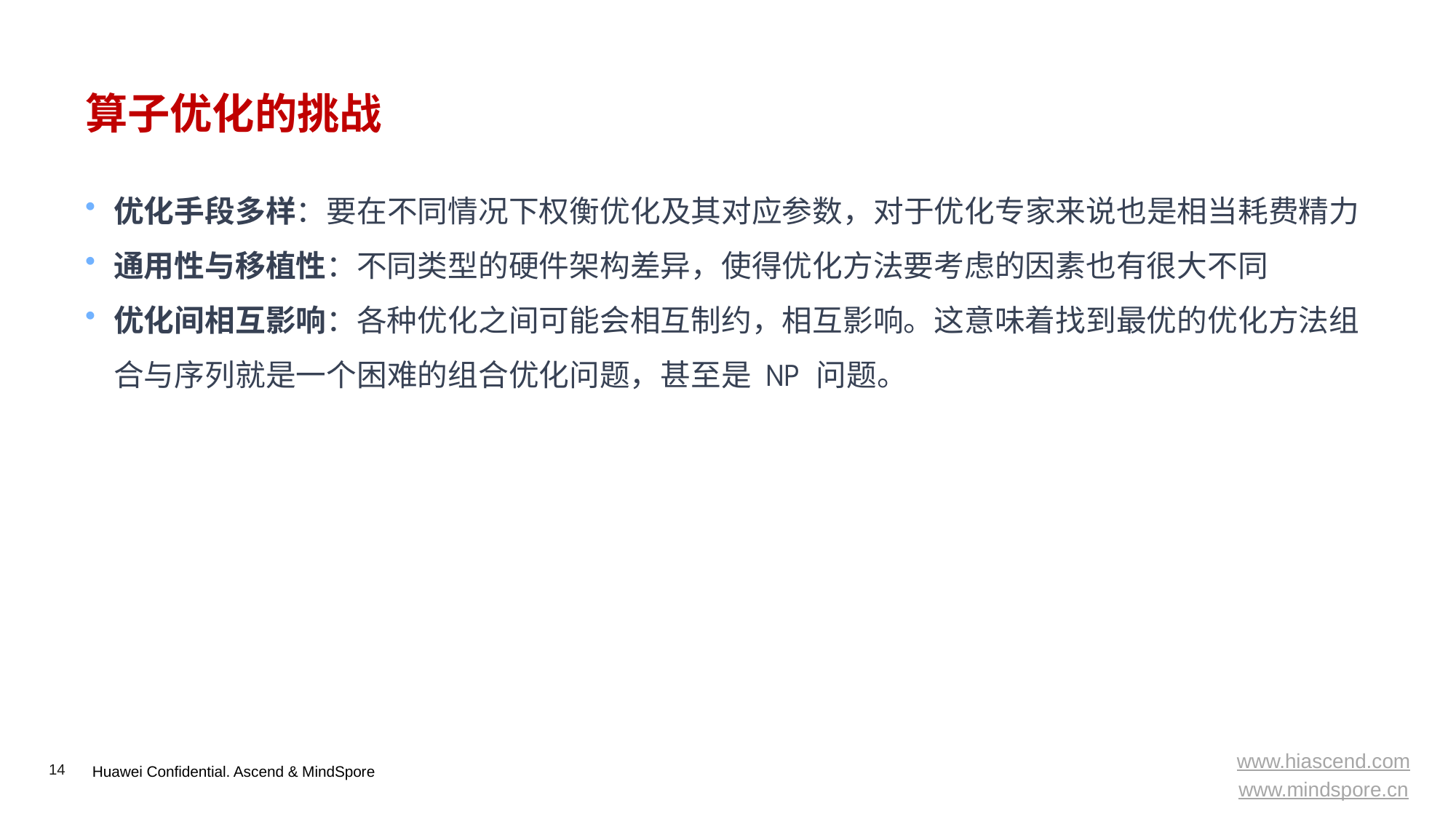

# 算子优化的挑战
优化手段多样：要在不同情况下权衡优化及其对应参数，对于优化专家来说也是相当耗费精力
通用性与移植性：不同类型的硬件架构差异，使得优化方法要考虑的因素也有很大不同
优化间相互影响：各种优化之间可能会相互制约，相互影响。这意味着找到最优的优化方法组合与序列就是一个困难的组合优化问题，甚至是 NP 问题。